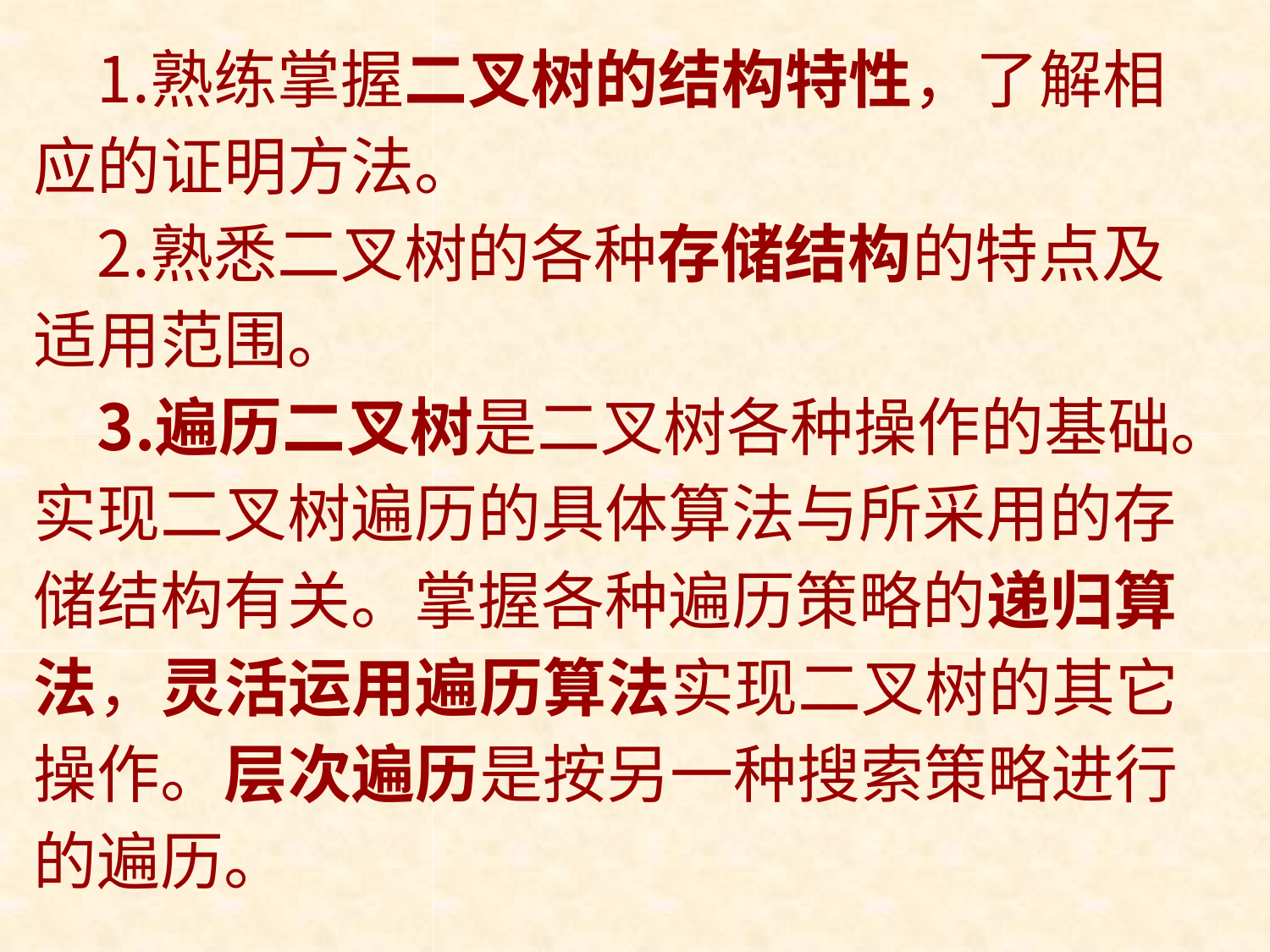

熟练掌握二叉树的结构特性，了解相 应的证明方法。
熟悉二叉树的各种存储结构的特点及 适用范围。
遍历二叉树是二叉树各种操作的基础。 实现二叉树遍历的具体算法与所采用的存 储结构有关。掌握各种遍历策略的递归算 法，灵活运用遍历算法实现二叉树的其它 操作。层次遍历是按另一种搜索策略进行 的遍历。